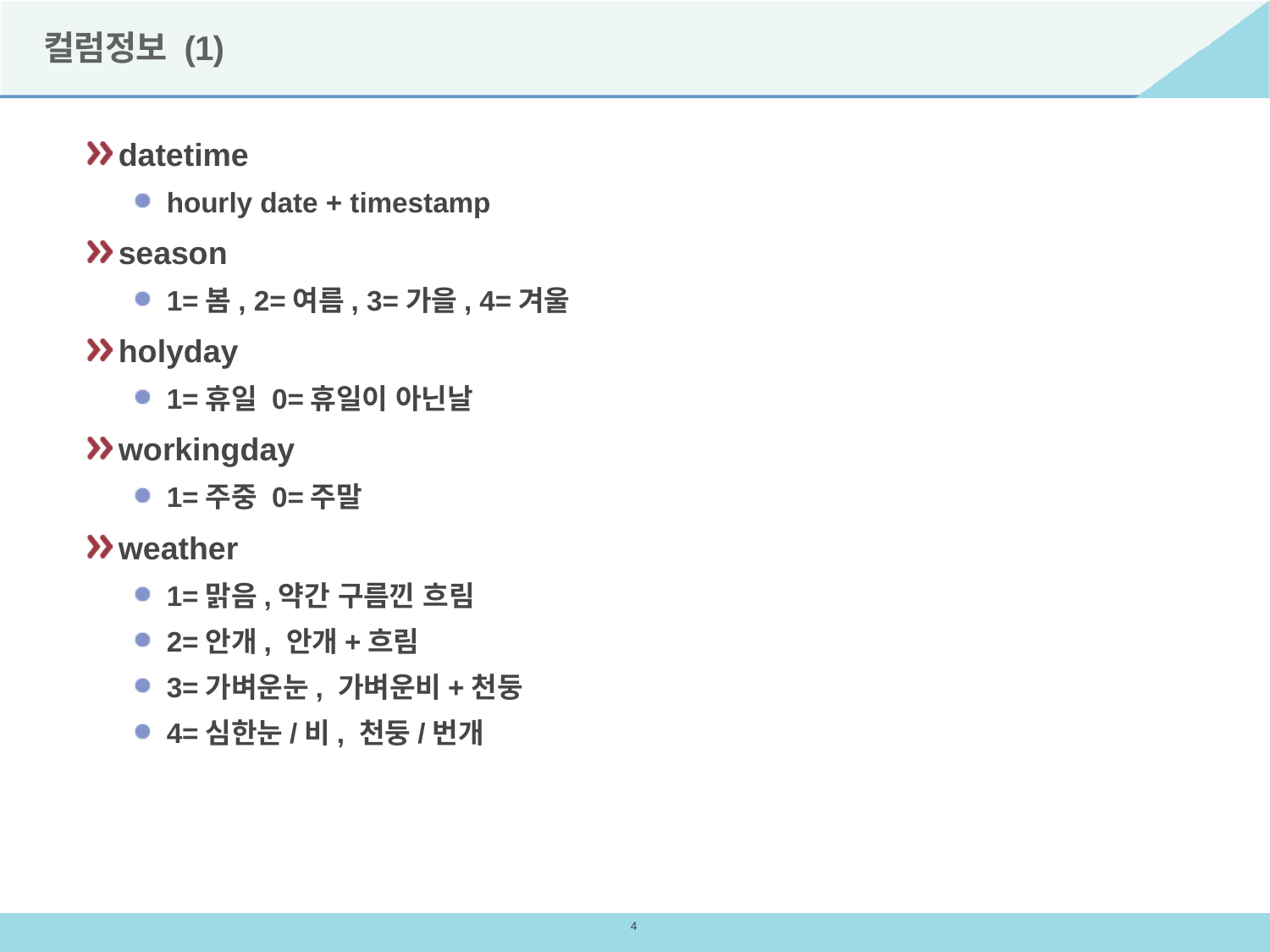

# 컬럼정보 (1)
datetime
hourly date + timestamp
season
1=봄, 2=여름, 3=가을, 4=겨울
holyday
1=휴일 0=휴일이 아닌날
workingday
1=주중 0=주말
weather
1=맑음,약간 구름낀 흐림
2=안개, 안개+흐림
3=가벼운눈, 가벼운비+천둥
4=심한눈/비, 천둥/번개